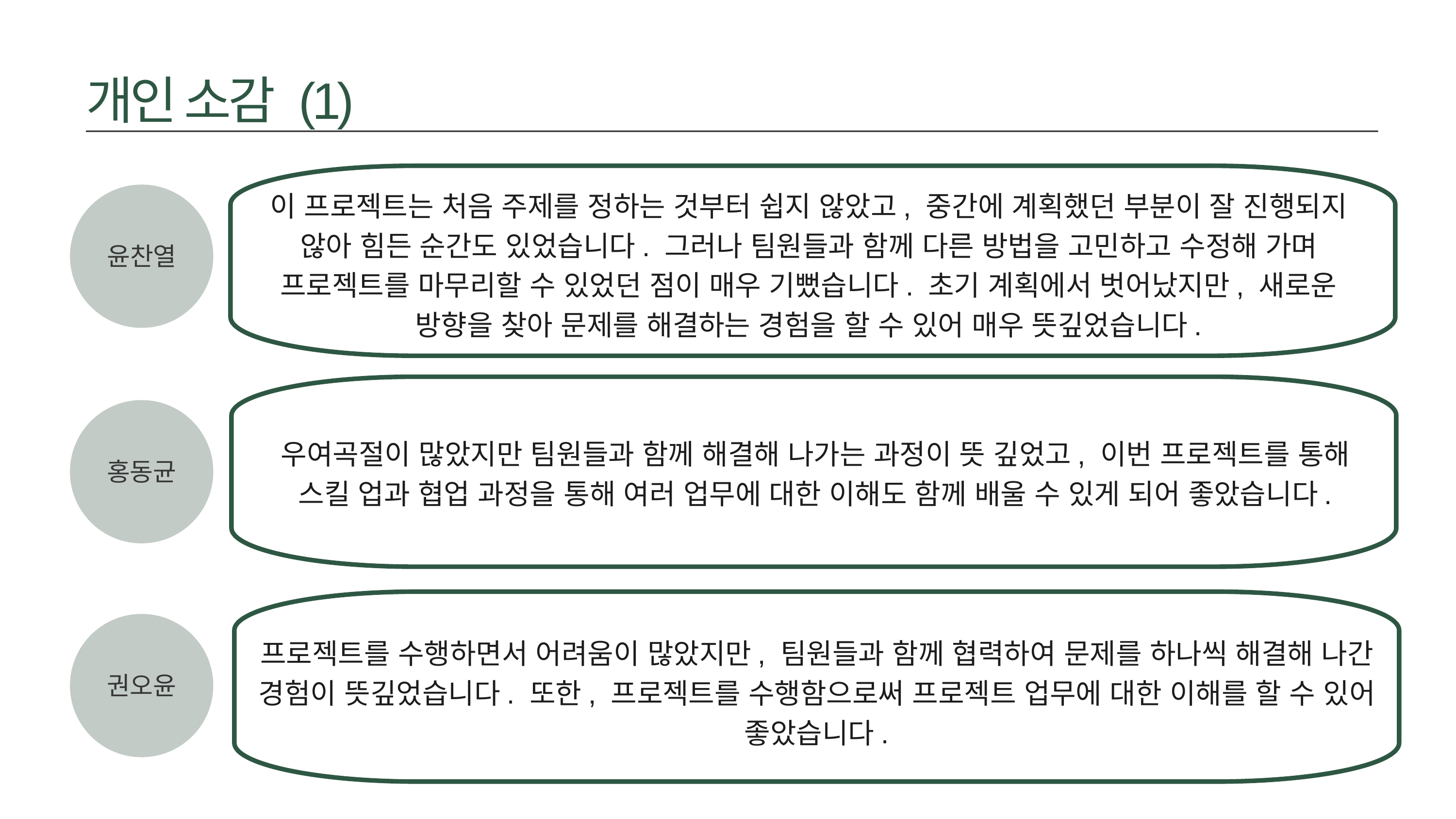

개인 소감 (1)

이 프로젝트는 처음 주제를 정하는 것부터 쉽지 않았고, 중간에 계획했던 부분이 잘 진행되지 않아 힘든 순간도 있었습니다. 그러나 팀원들과 함께 다른 방법을 고민하고 수정해 가며 프로젝트를 마무리할 수 있었던 점이 매우 기뻤습니다. 초기 계획에서 벗어났지만, 새로운 방향을 찾아 문제를 해결하는 경험을 할 수 있어 매우 뜻깊었습니다.

윤찬열

홍동균
우여곡절이 많았지만 팀원들과 함께 해결해 나가는 과정이 뜻 깊었고, 이번 프로젝트를 통해 스킬 업과 협업 과정을 통해 여러 업무에 대한 이해도 함께 배울 수 있게 되어 좋았습니다.

권오윤
프로젝트를 수행하면서 어려움이 많았지만, 팀원들과 함께 협력하여 문제를 하나씩 해결해 나간 경험이 뜻깊었습니다. 또한, 프로젝트를 수행함으로써 프로젝트 업무에 대한 이해를 할 수 있어 좋았습니다.